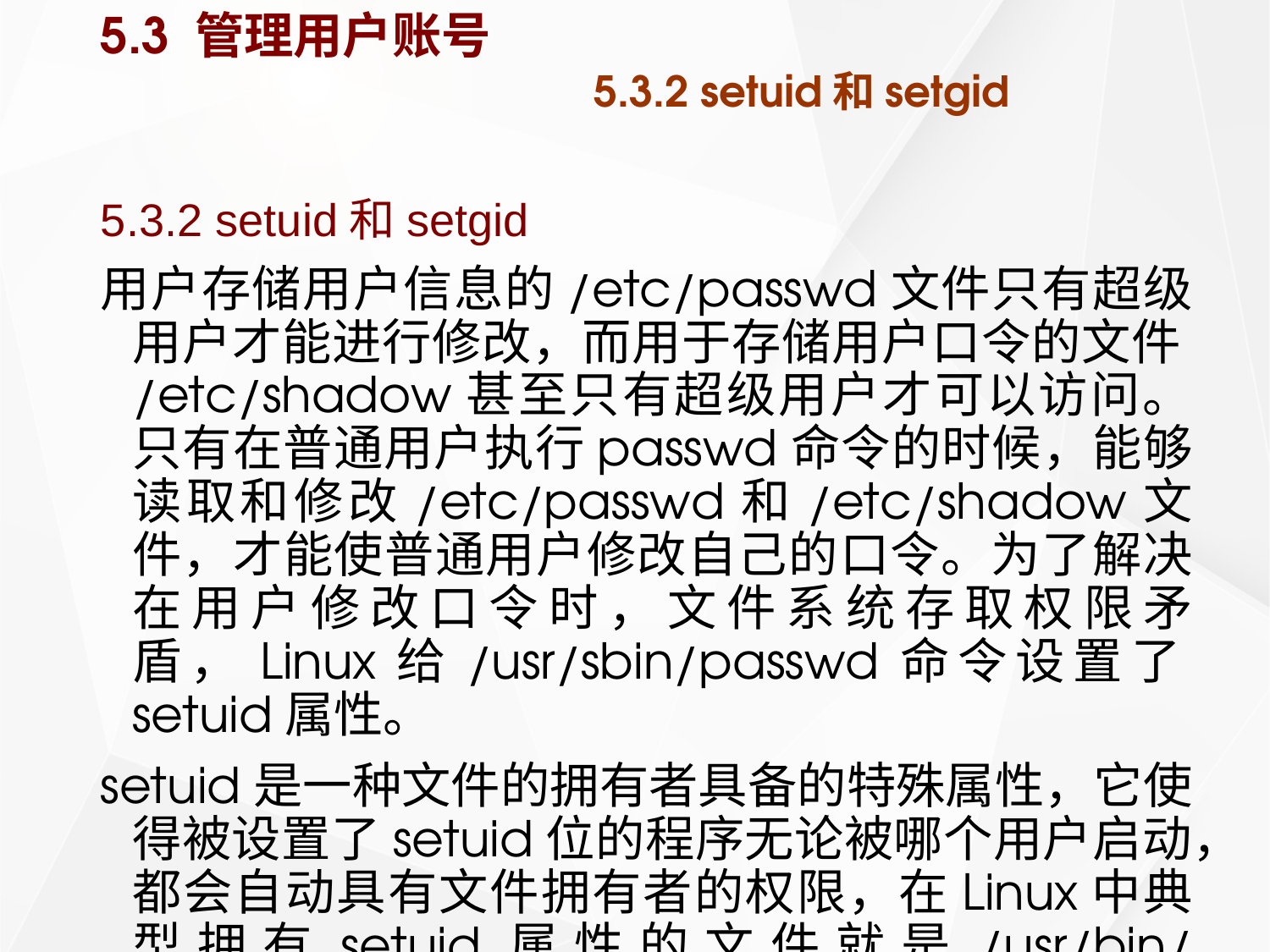

# 5.3 管理用户账号 5.3.2 setuid和setgid
5.3.2 setuid和setgid
用户存储用户信息的/etc/passwd文件只有超级用户才能进行修改，而用于存储用户口令的文件/etc/shadow甚至只有超级用户才可以访问。只有在普通用户执行passwd命令的时候，能够读取和修改/etc/passwd和/etc/shadow文件，才能使普通用户修改自己的口令。为了解决在用户修改口令时，文件系统存取权限矛盾，Linux给/usr/sbin/passwd命令设置了setuid属性。
setuid是一种文件的拥有者具备的特殊属性，它使得被设置了setuid位的程序无论被哪个用户启动，都会自动具有文件拥有者的权限，在Linux中典型拥有setuid属性的文件就是/usr/bin/passwd程序，见下图。通常setuid属性只会设置在可执行的文件上，因为尽管理论上可以给不可执行的文件加上setuid属性，但是这样做通常是没有意义的。